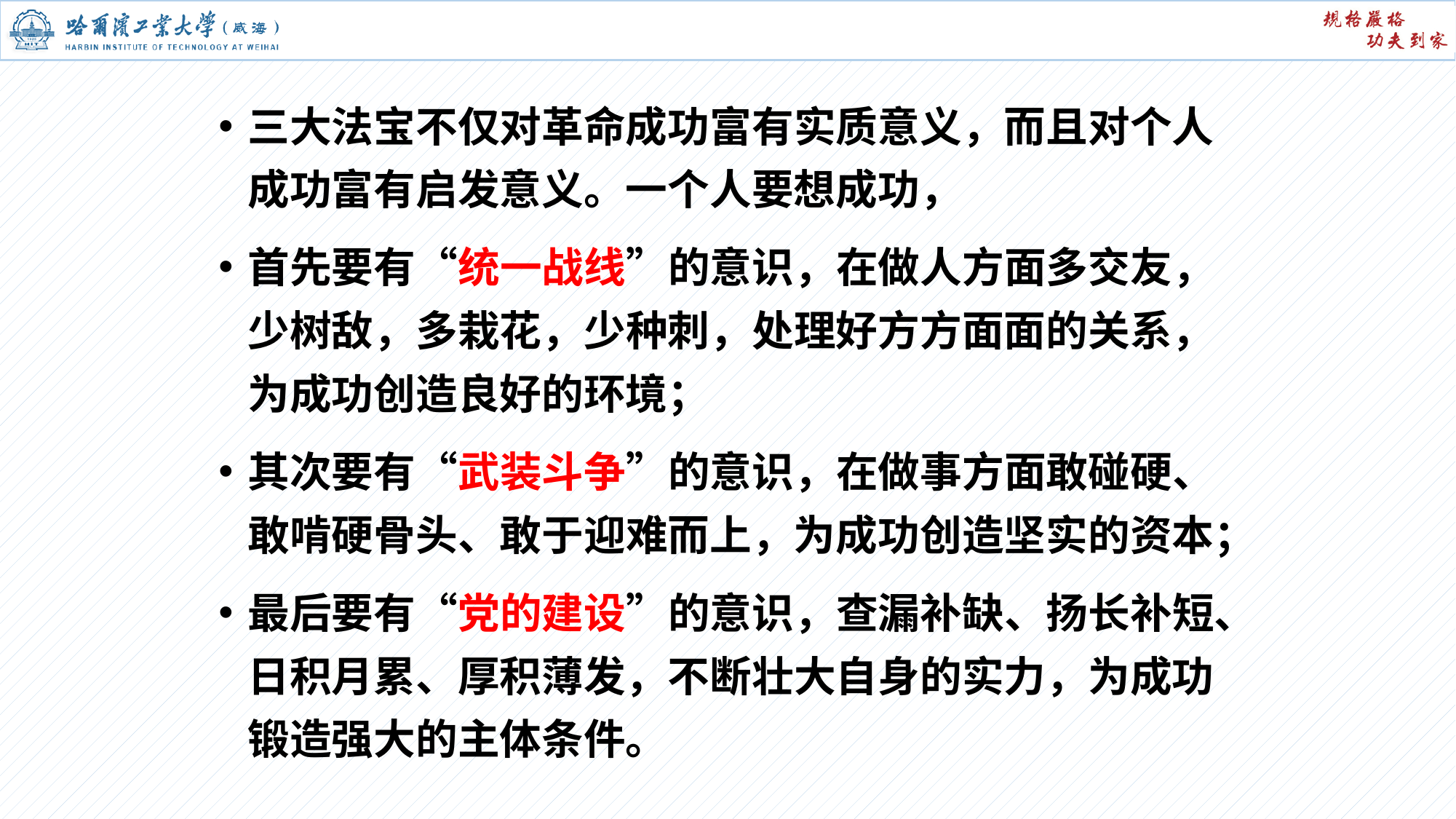

# 三大法宝不仅对革命成功富有实质意义，而且对个人成功富有启发意义。一个人要想成功，
首先要有“统一战线”的意识，在做人方面多交友，少树敌，多栽花，少种刺，处理好方方面面的关系，为成功创造良好的环境；
其次要有“武装斗争”的意识，在做事方面敢碰硬、敢啃硬骨头、敢于迎难而上，为成功创造坚实的资本；
最后要有“党的建设”的意识，查漏补缺、扬长补短、日积月累、厚积薄发，不断壮大自身的实力，为成功锻造强大的主体条件。